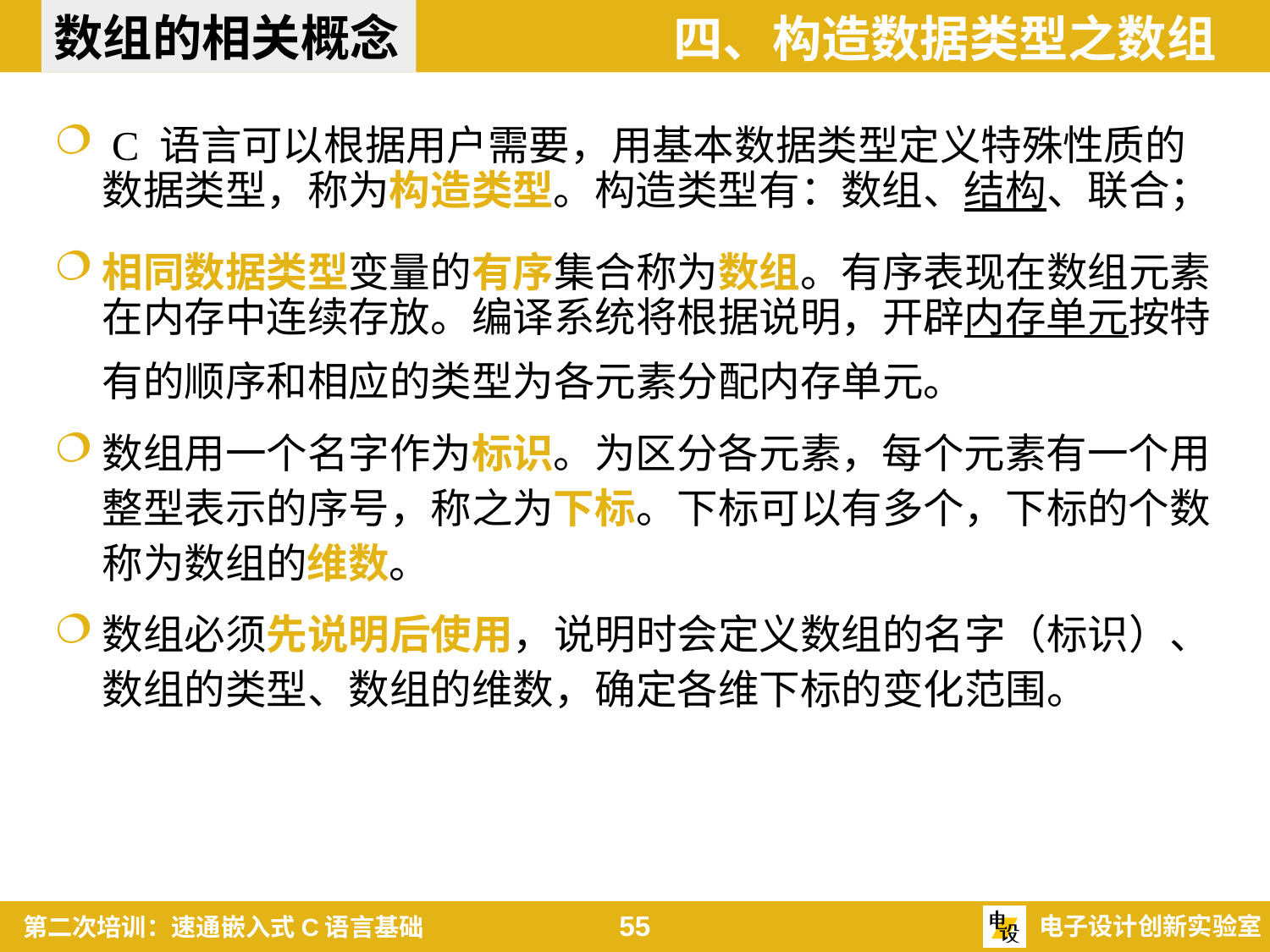

数组的相关概念
四、构造数据类型之数组
 C 语言可以根据用户需要，用基本数据类型定义特殊性质的数据类型，称为构造类型。构造类型有：数组、结构、联合；
相同数据类型变量的有序集合称为数组。有序表现在数组元素在内存中连续存放。编译系统将根据说明，开辟内存单元按特有的顺序和相应的类型为各元素分配内存单元。
数组用一个名字作为标识。为区分各元素，每个元素有一个用整型表示的序号，称之为下标。下标可以有多个，下标的个数称为数组的维数。
数组必须先说明后使用，说明时会定义数组的名字（标识）、数组的类型、数组的维数，确定各维下标的变化范围。

55